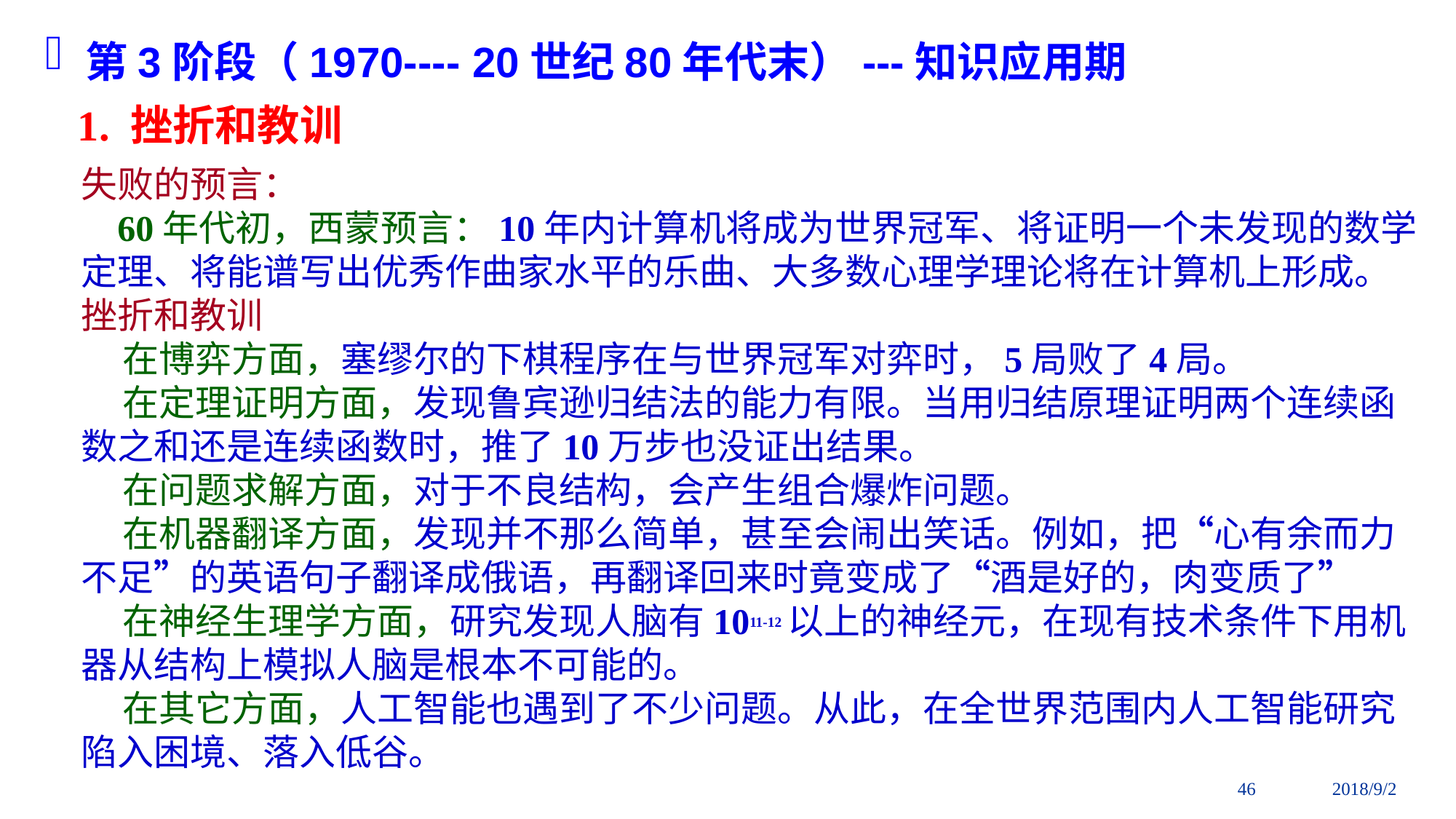

第3阶段（1970---- 20世纪80年代末）---知识应用期
1. 挫折和教训
失败的预言：
    60年代初，西蒙预言：10年内计算机将成为世界冠军、将证明一个未发现的数学定理、将能谱写出优秀作曲家水平的乐曲、大多数心理学理论将在计算机上形成。
挫折和教训
    在博弈方面，塞缪尔的下棋程序在与世界冠军对弈时，5局败了4局。
    在定理证明方面，发现鲁宾逊归结法的能力有限。当用归结原理证明两个连续函数之和还是连续函数时，推了10万步也没证出结果。
    在问题求解方面，对于不良结构，会产生组合爆炸问题。
    在机器翻译方面，发现并不那么简单，甚至会闹出笑话。例如，把“心有余而力不足”的英语句子翻译成俄语，再翻译回来时竟变成了“酒是好的，肉变质了”
    在神经生理学方面，研究发现人脑有1011-12以上的神经元，在现有技术条件下用机器从结构上模拟人脑是根本不可能的。
    在其它方面，人工智能也遇到了不少问题。从此，在全世界范围内人工智能研究陷入困境、落入低谷。
46
2018/9/2